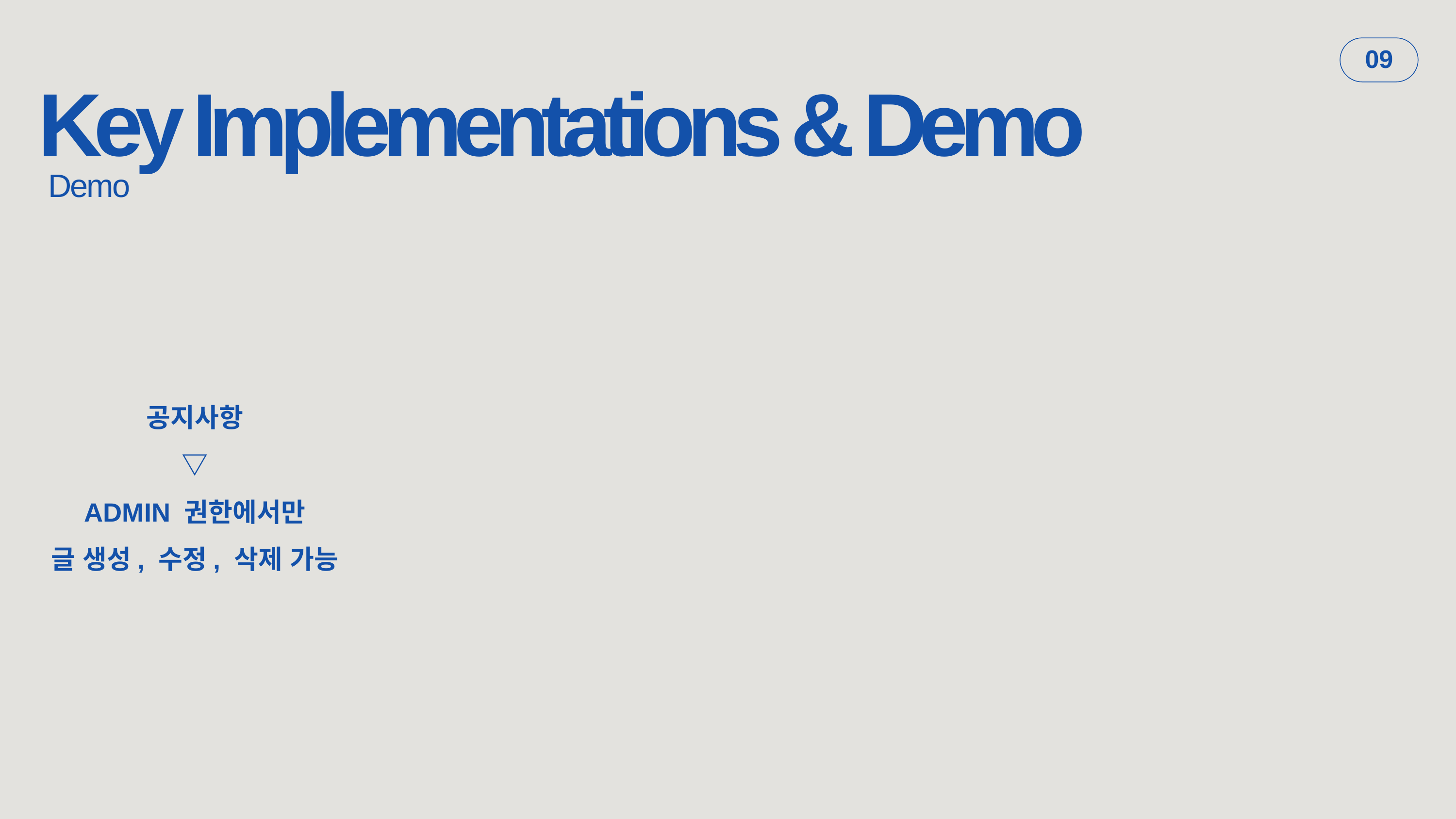

Key Implementations & Demo
09
Demo
공지사항
▽
ADMIN 권한에서만
글 생성, 수정, 삭제 가능